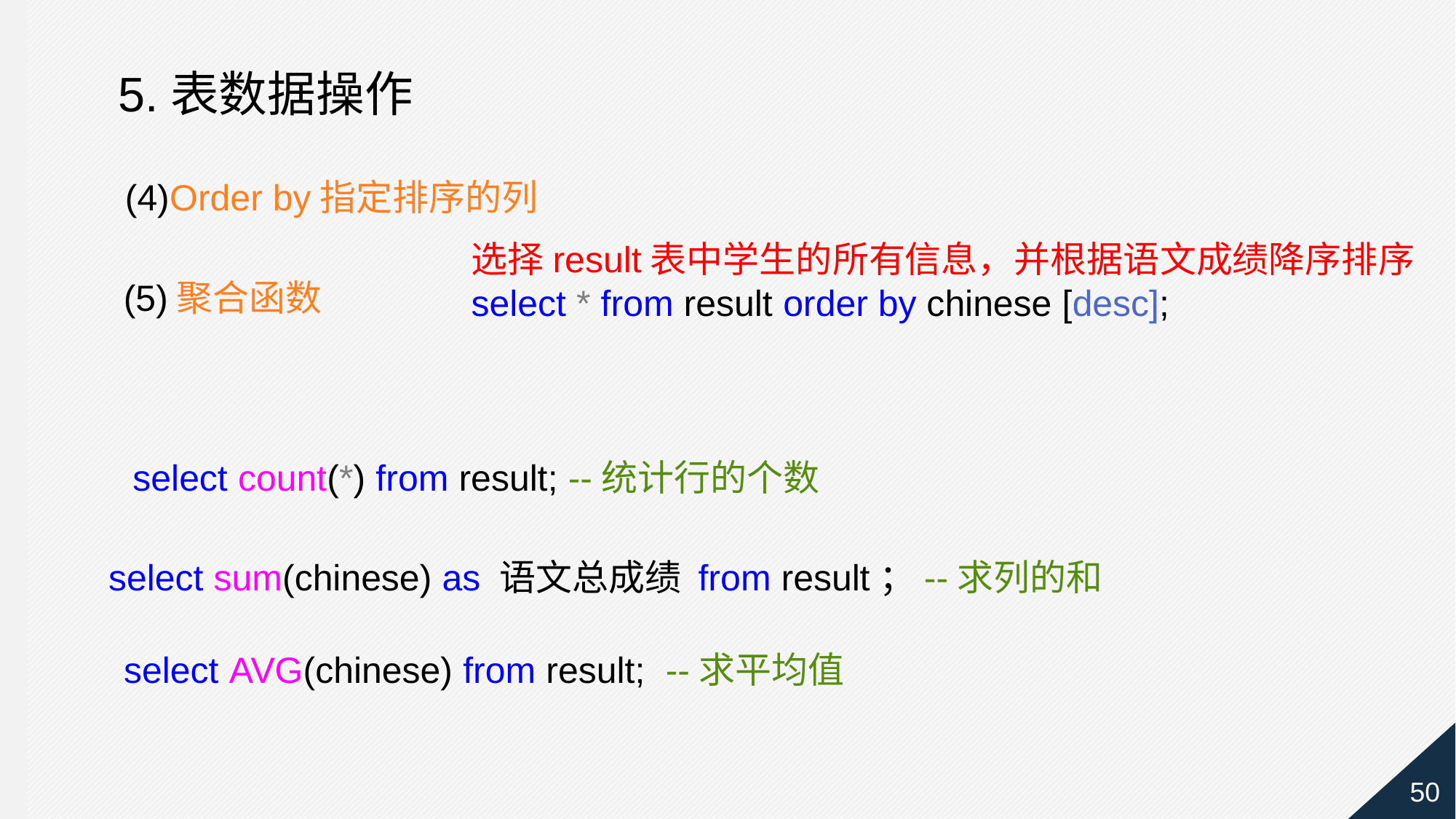

5.表数据操作
(4)Order by指定排序的列
选择result表中学生的所有信息，并根据语文成绩降序排序
select * from result order by chinese [desc];
(5)聚合函数

select count(*) from result; --统计行的个数
select sum(chinese) as 语文总成绩 from result；--求列的和
select AVG(chinese) from result;  --求平均值
50